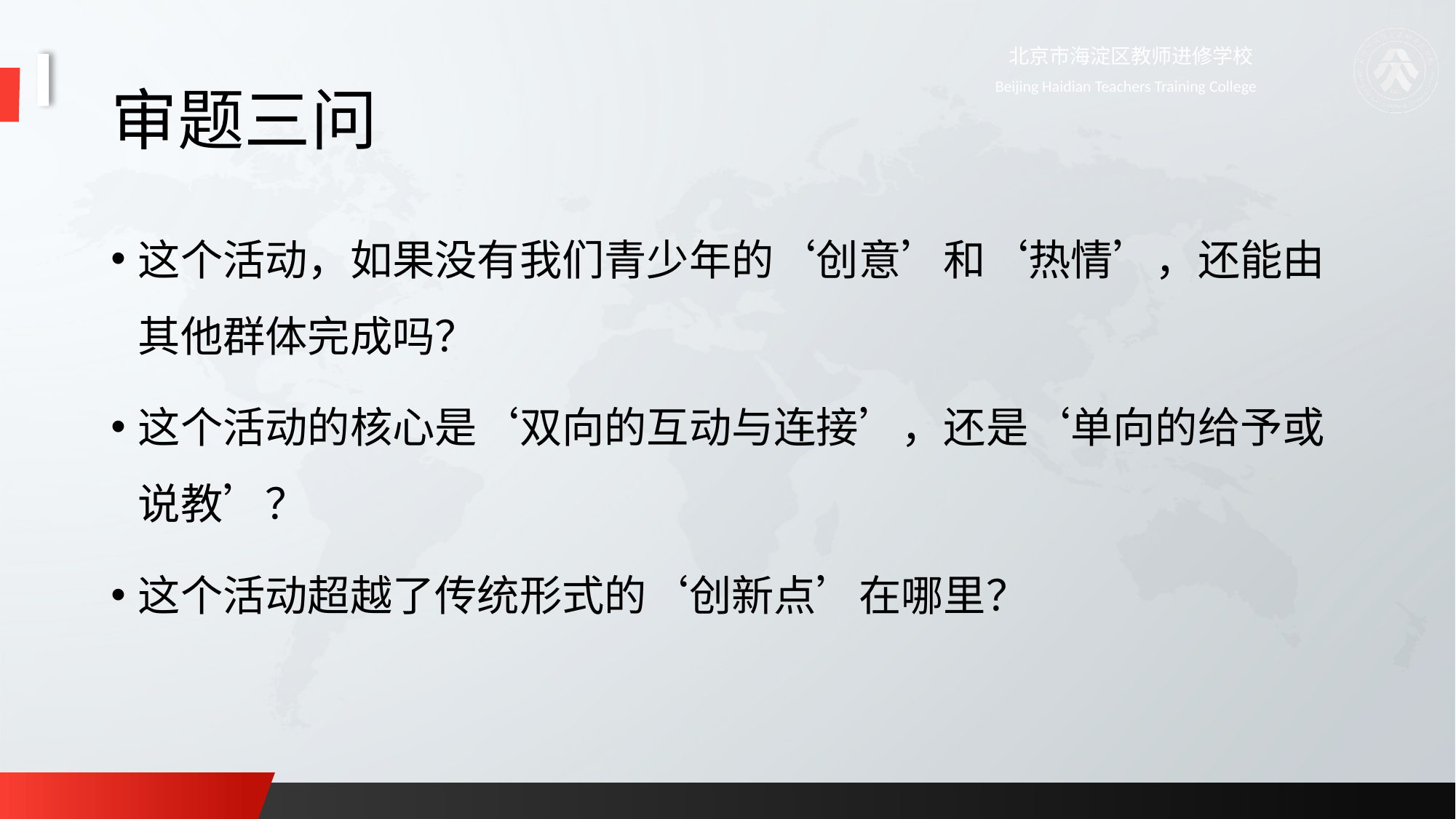

# 审题三问
这个活动，如果没有我们青少年的‘创意’和‘热情’，还能由其他群体完成吗？
这个活动的核心是‘双向的互动与连接’，还是‘单向的给予或说教’？
这个活动超越了传统形式的‘创新点’在哪里？